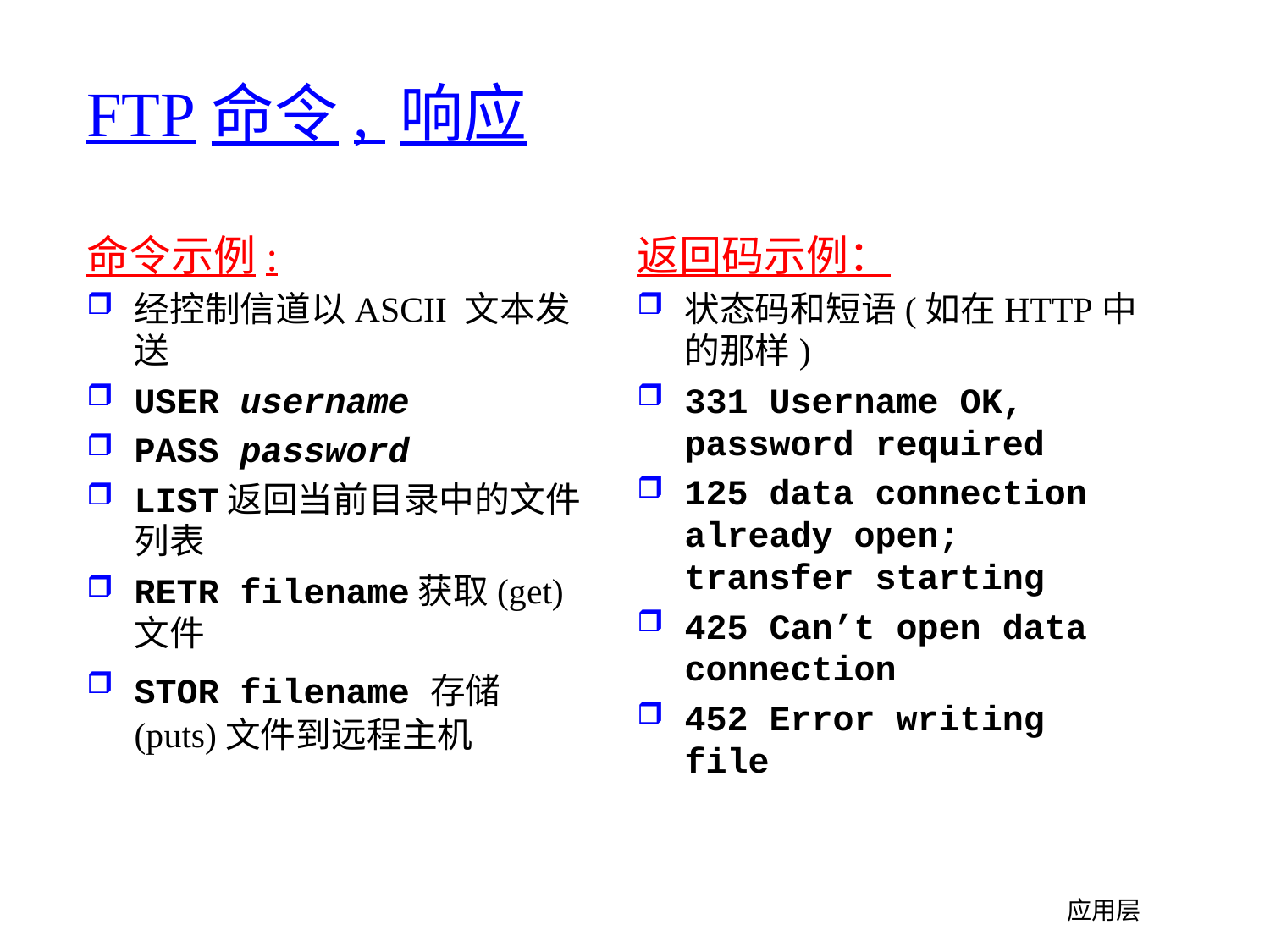

# FTP命令, 响应
命令示例:
经控制信道以ASCII 文本发送
USER username
PASS password
LIST返回当前目录中的文件列表
RETR filename获取(get) 文件
STOR filename 存储 (puts)文件到远程主机
返回码示例：
状态码和短语(如在HTTP中的那样)
331 Username OK, password required
125 data connection already open; transfer starting
425 Can’t open data connection
452 Error writing file
应用层
50